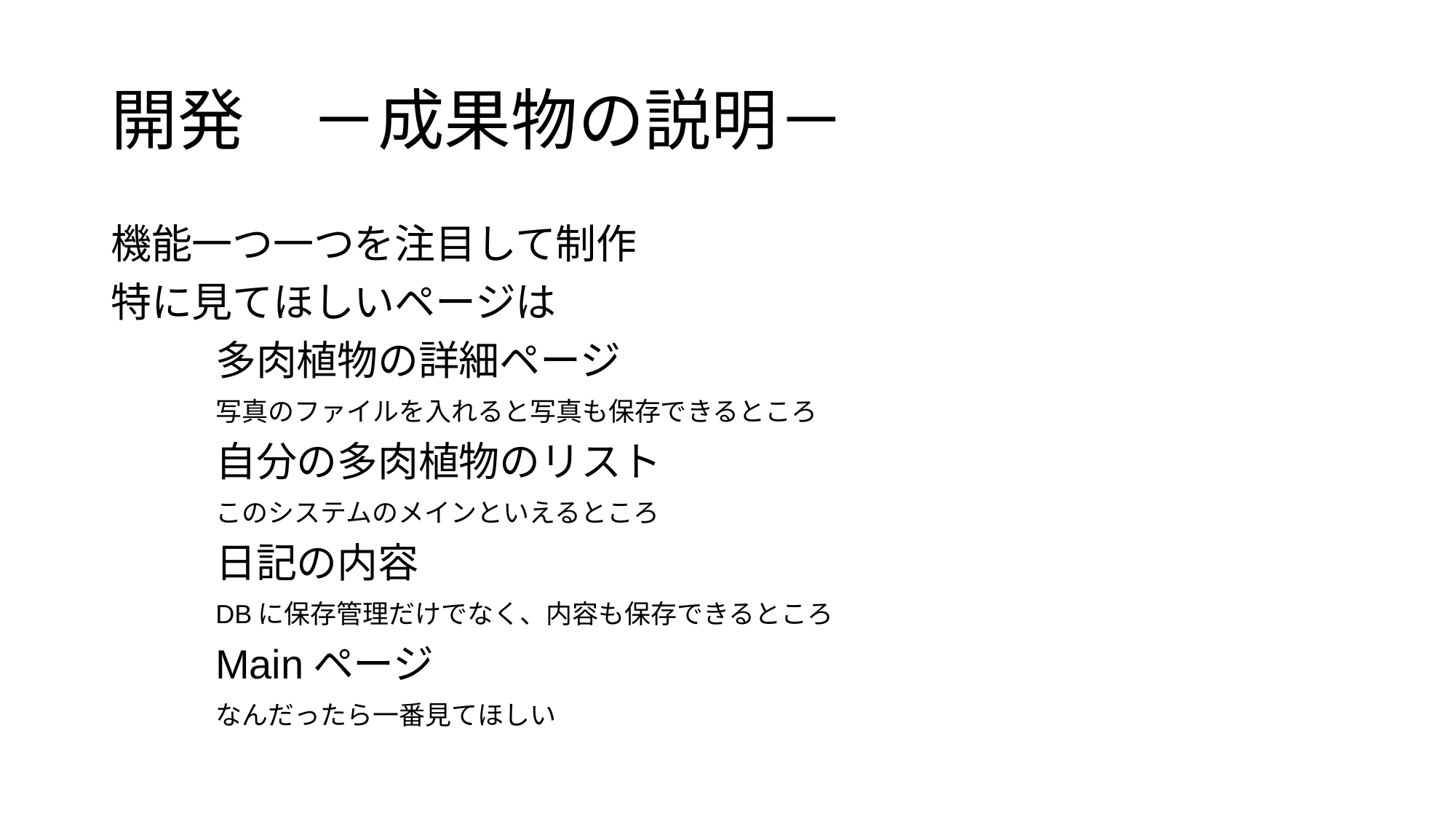

# 開発　－成果物の説明－
機能一つ一つを注目して制作
特に見てほしいページは
	多肉植物の詳細ページ
		写真のファイルを入れると写真も保存できるところ
	自分の多肉植物のリスト
		このシステムのメインといえるところ
	日記の内容
		DBに保存管理だけでなく、内容も保存できるところ
	Mainページ
		なんだったら一番見てほしい